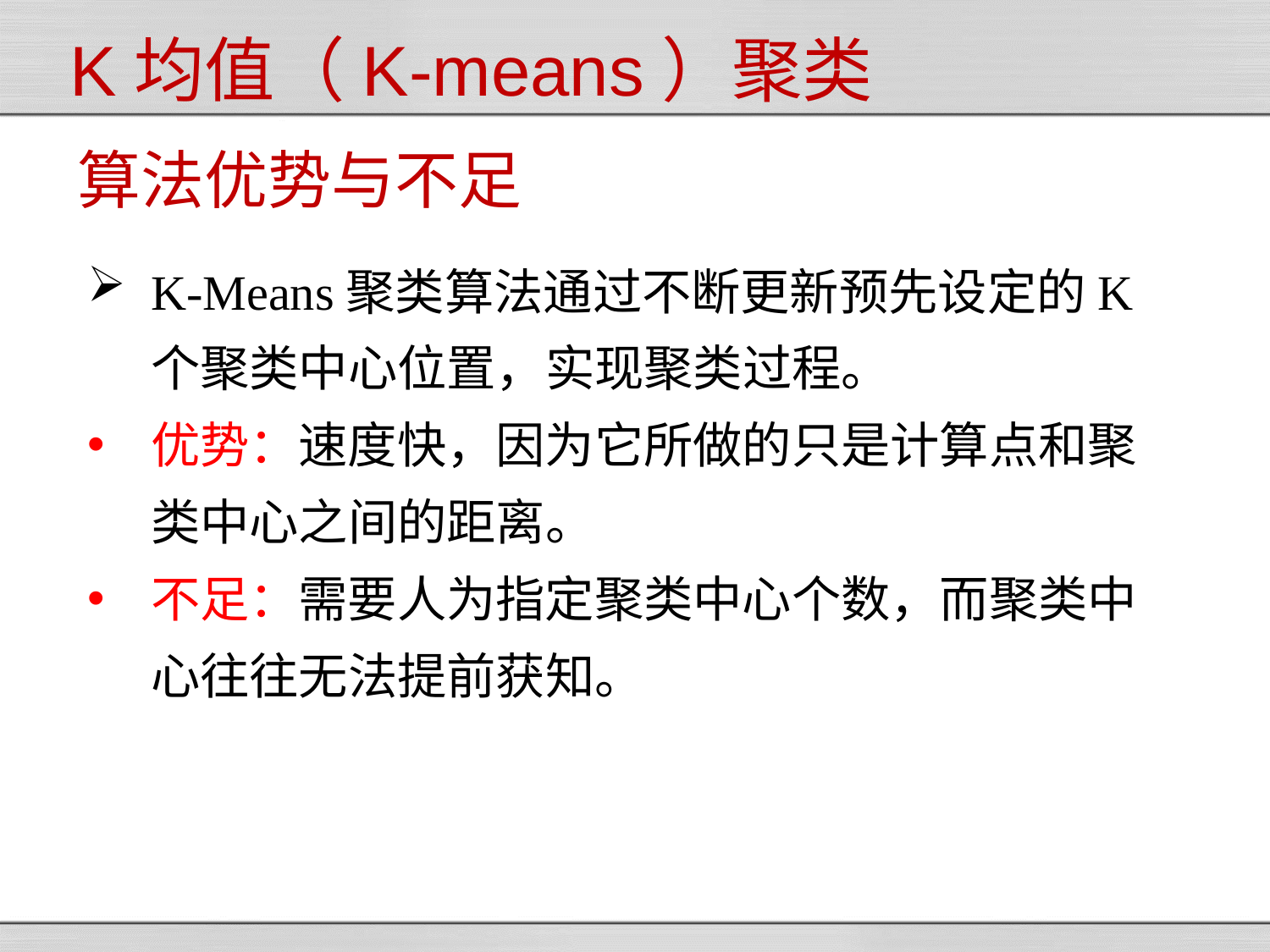

K均值（K-means）聚类
算法优势与不足
K-Means聚类算法通过不断更新预先设定的K个聚类中心位置，实现聚类过程。
优势：速度快，因为它所做的只是计算点和聚类中心之间的距离。
不足：需要人为指定聚类中心个数，而聚类中心往往无法提前获知。